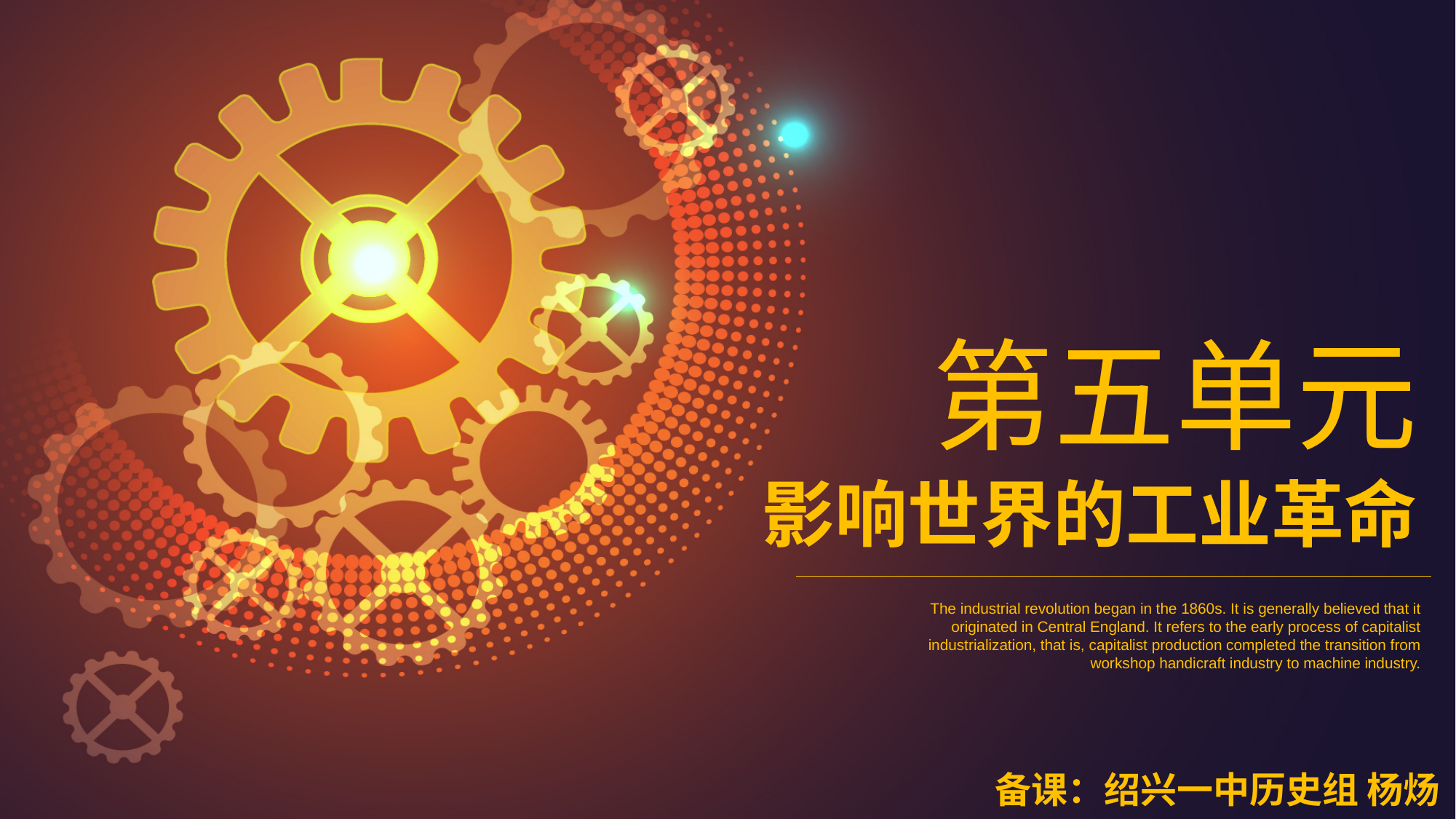

第五单元
影响世界的工业革命
The industrial revolution began in the 1860s. It is generally believed that it originated in Central England. It refers to the early process of capitalist industrialization, that is, capitalist production completed the transition from workshop handicraft industry to machine industry.
备课：绍兴一中历史组 杨炀